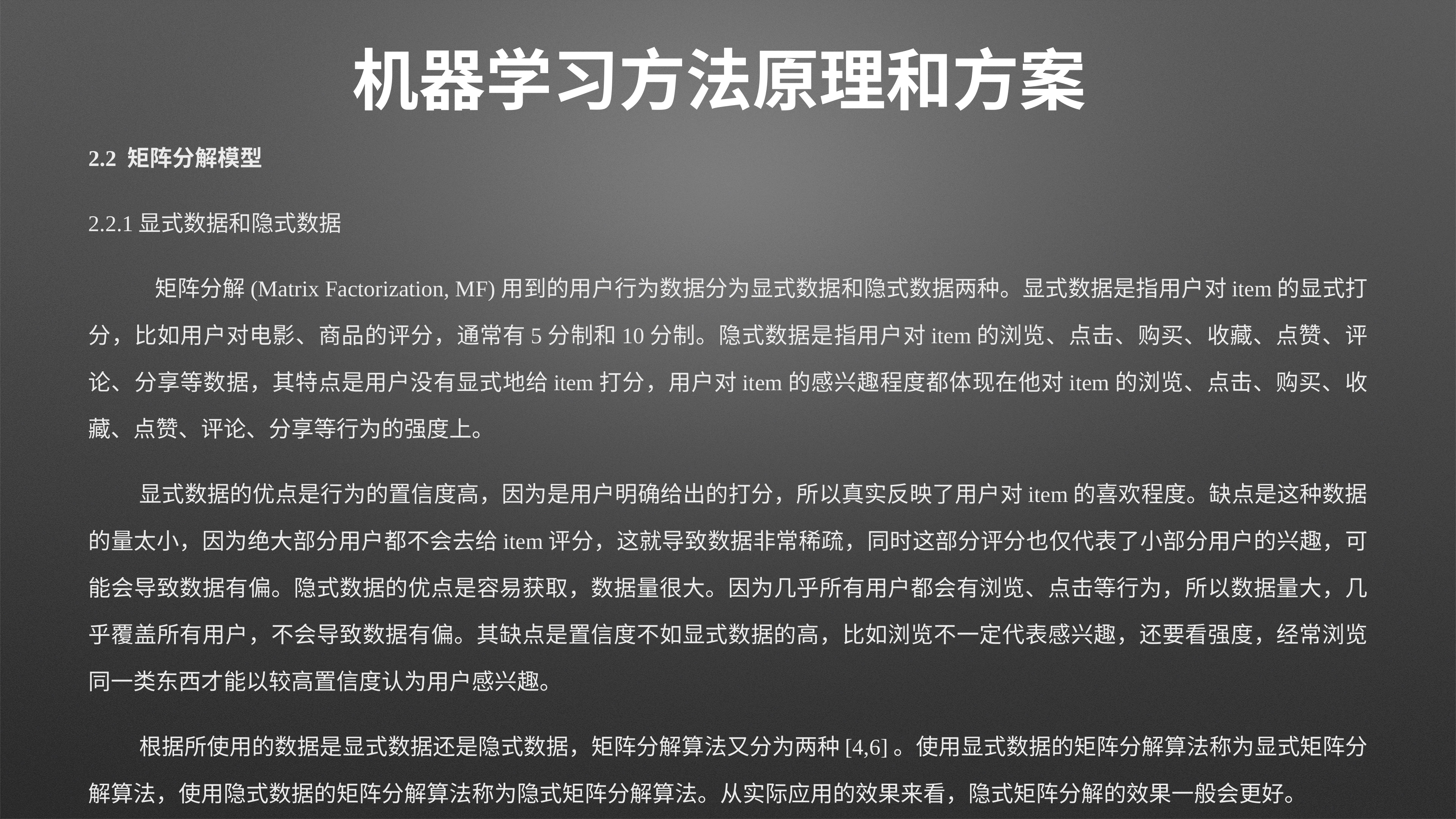

# 机器学习方法原理和方案
2.2 矩阵分解模型
2.2.1显式数据和隐式数据
	  矩阵分解(Matrix Factorization, MF)用到的用户行为数据分为显式数据和隐式数据两种。显式数据是指用户对item的显式打分，比如用户对电影、商品的评分，通常有5分制和10分制。隐式数据是指用户对item的浏览、点击、购买、收藏、点赞、评论、分享等数据，其特点是用户没有显式地给item打分，用户对item的感兴趣程度都体现在他对item的浏览、点击、购买、收藏、点赞、评论、分享等行为的强度上。
	显式数据的优点是行为的置信度高，因为是用户明确给出的打分，所以真实反映了用户对item的喜欢程度。缺点是这种数据的量太小，因为绝大部分用户都不会去给item评分，这就导致数据非常稀疏，同时这部分评分也仅代表了小部分用户的兴趣，可能会导致数据有偏。隐式数据的优点是容易获取，数据量很大。因为几乎所有用户都会有浏览、点击等行为，所以数据量大，几乎覆盖所有用户，不会导致数据有偏。其缺点是置信度不如显式数据的高，比如浏览不一定代表感兴趣，还要看强度，经常浏览同一类东西才能以较高置信度认为用户感兴趣。
	根据所使用的数据是显式数据还是隐式数据，矩阵分解算法又分为两种[4,6]。使用显式数据的矩阵分解算法称为显式矩阵分解算法，使用隐式数据的矩阵分解算法称为隐式矩阵分解算法。从实际应用的效果来看，隐式矩阵分解的效果一般会更好。